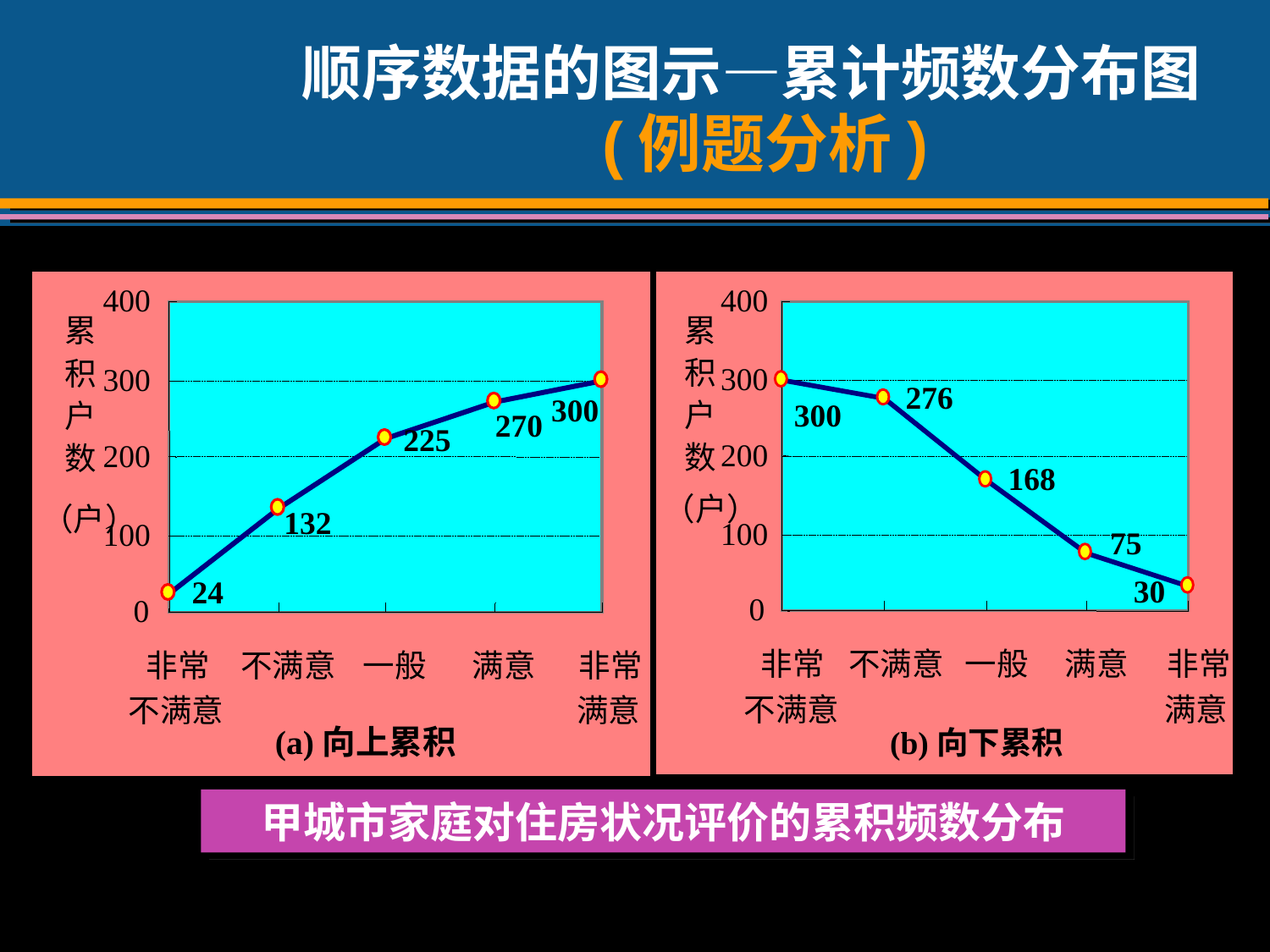

# 顺序数据的图示—累计频数分布图 (例题分析)

400

累
积
300

276

户
300

200
数

168

（户）
100
75

30

0

非常
不满意
一般
满意
非常
不满意
满意

(b)向下累积

400

累
积
300

300

户

270
225

200
数

（户）

132

100

24

0

非常
不满意
一般
满意
非常
不满意
满意

(a)向上累积

甲城市家庭对住房状况评价的累积频数分布